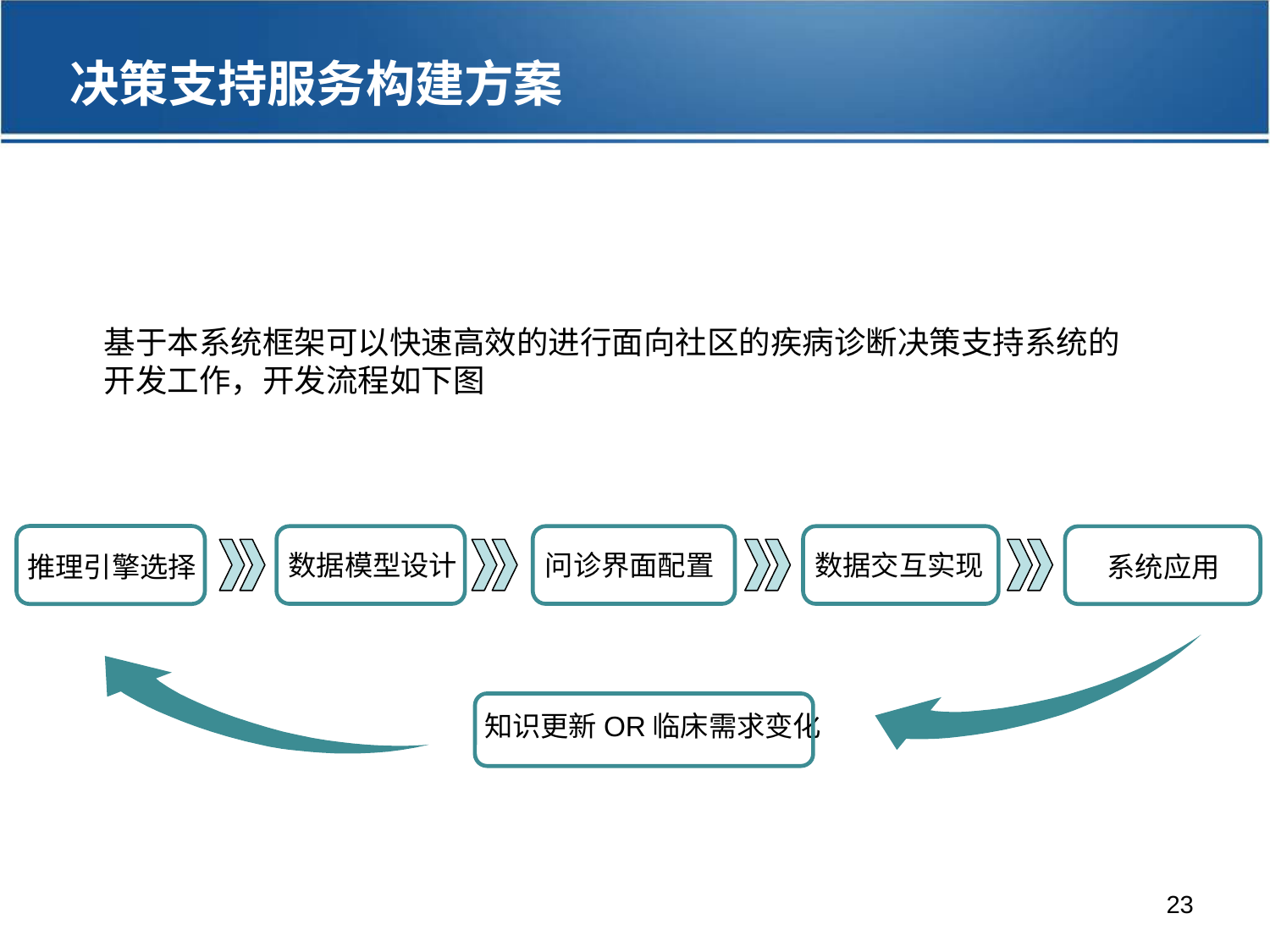

决策支持服务构建方案
基于本系统框架可以快速高效的进行面向社区的疾病诊断决策支持系统的开发工作，开发流程如下图

数据模型设计
问诊界面配置
数据交互实现
系统应用
推理引擎选择

知识更新OR临床需求变化
23